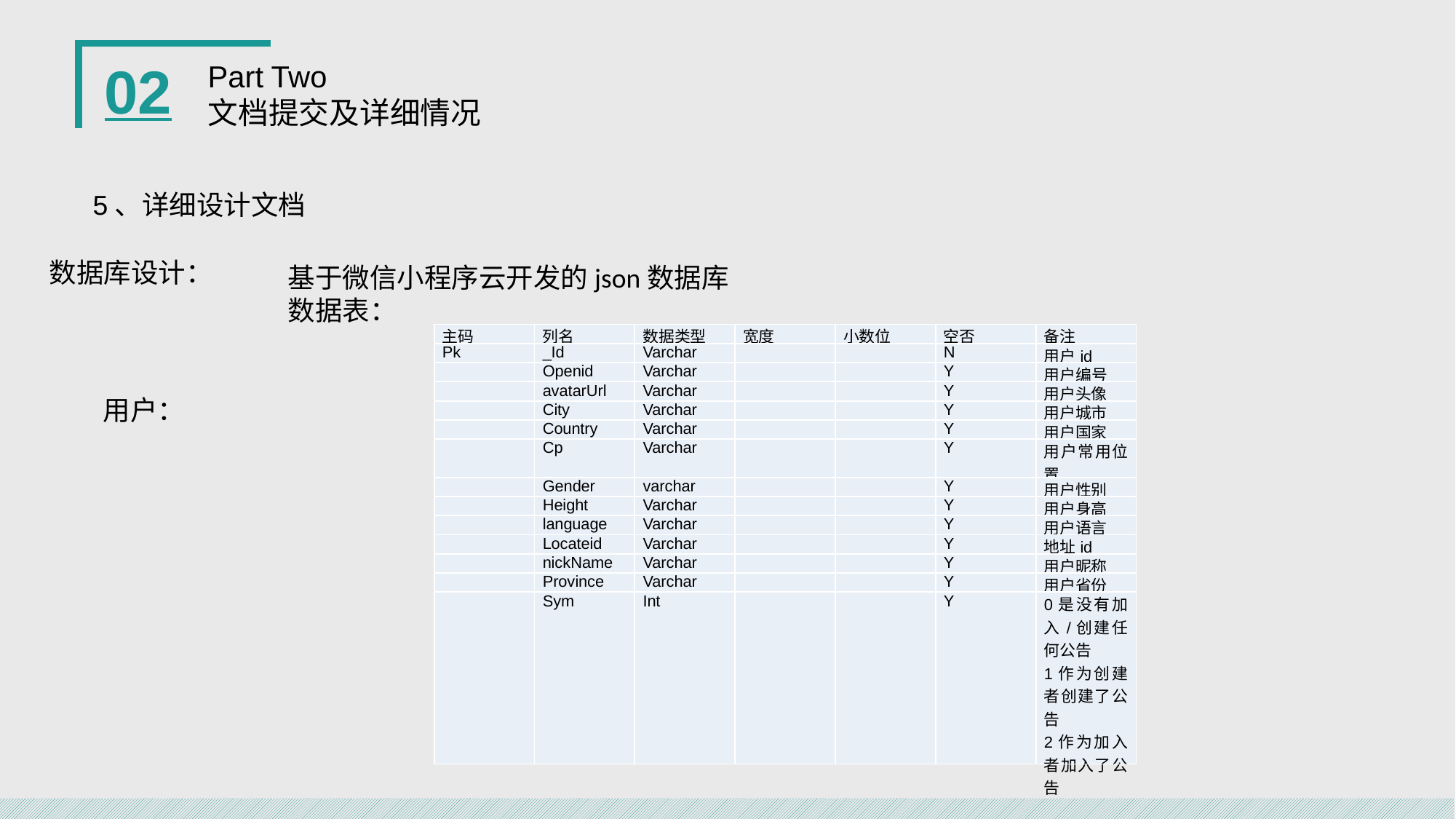

02
Part Two
文档提交及详细情况

5、详细设计文档
数据库设计：
基于微信小程序云开发的json数据库
数据表：
| 主码 | 列名 | 数据类型 | 宽度 | 小数位 | 空否 | 备注 |
| --- | --- | --- | --- | --- | --- | --- |
| Pk | \_Id | Varchar |  |  | N | 用户id |
|  | Openid | Varchar |  |  | Y | 用户编号 |
|  | avatarUrl | Varchar |  |  | Y | 用户头像 |
|  | City | Varchar |  |  | Y | 用户城市 |
|  | Country | Varchar |  |  | Y | 用户国家 |
|  | Cp | Varchar |  |  | Y | 用户常用位置 |
|  | Gender | varchar |  |  | Y | 用户性别 |
|  | Height | Varchar |  |  | Y | 用户身高 |
|  | language | Varchar |  |  | Y | 用户语言 |
|  | Locateid | Varchar |  |  | Y | 地址id |
|  | nickName | Varchar |  |  | Y | 用户昵称 |
|  | Province | Varchar |  |  | Y | 用户省份 |
|  | Sym | Int |  |  | Y | 0是没有加入/创建任何公告 1作为创建者创建了公告 2作为加入者加入了公告 |
用户：